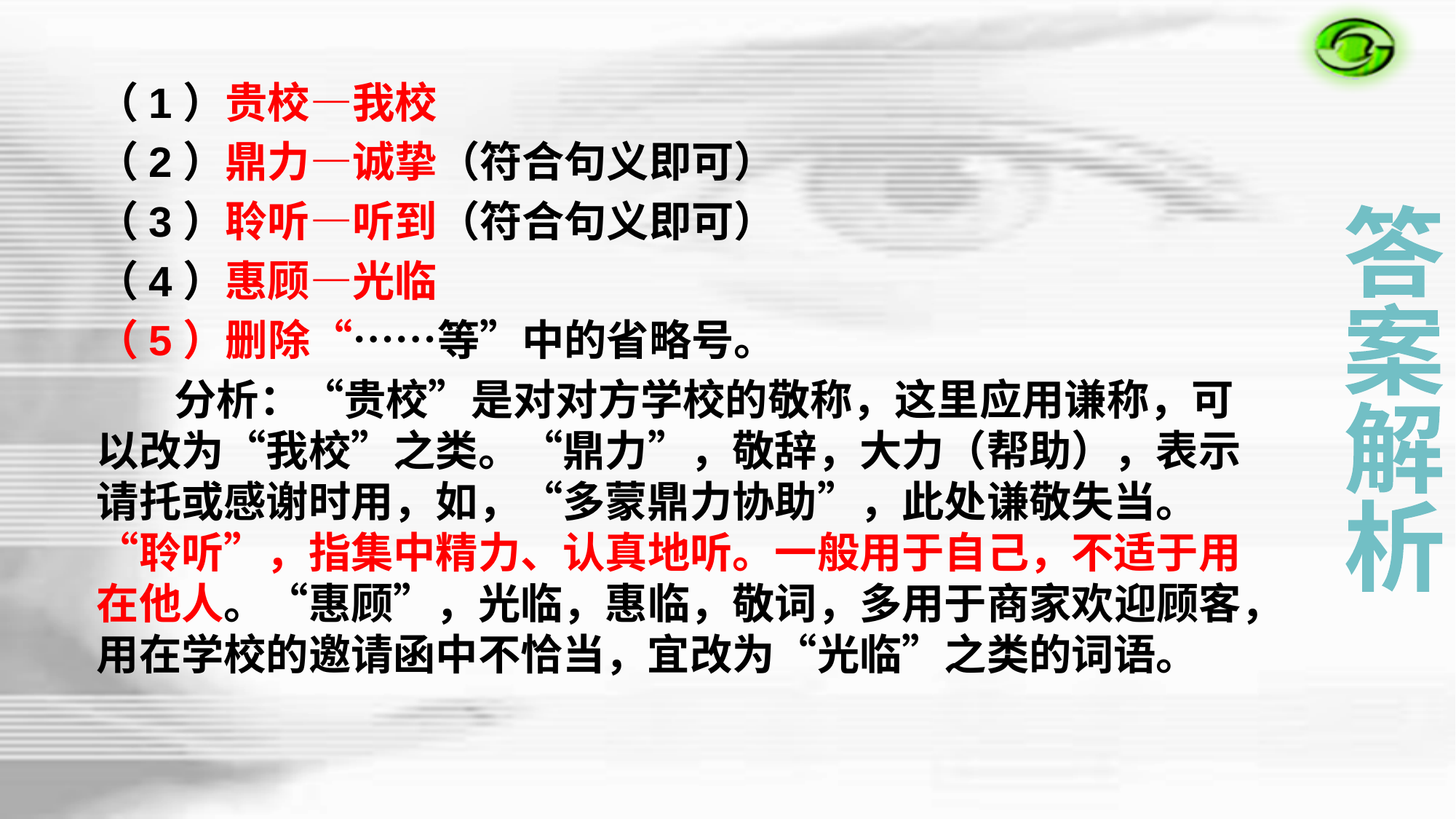

（1）贵校—我校
（2）鼎力—诚挚（符合句义即可）
（3）聆听—听到（符合句义即可）
（4）惠顾—光临
（5）删除“……等”中的省略号。
       分析：“贵校”是对对方学校的敬称，这里应用谦称，可以改为“我校”之类。“鼎力”，敬辞，大力（帮助），表示请托或感谢时用，如，“多蒙鼎力协助”，此处谦敬失当。“聆听”，指集中精力、认真地听。一般用于自己，不适于用在他人。“惠顾”，光临，惠临，敬词，多用于商家欢迎顾客，用在学校的邀请函中不恰当，宜改为“光临”之类的词语。

答
案
解
析